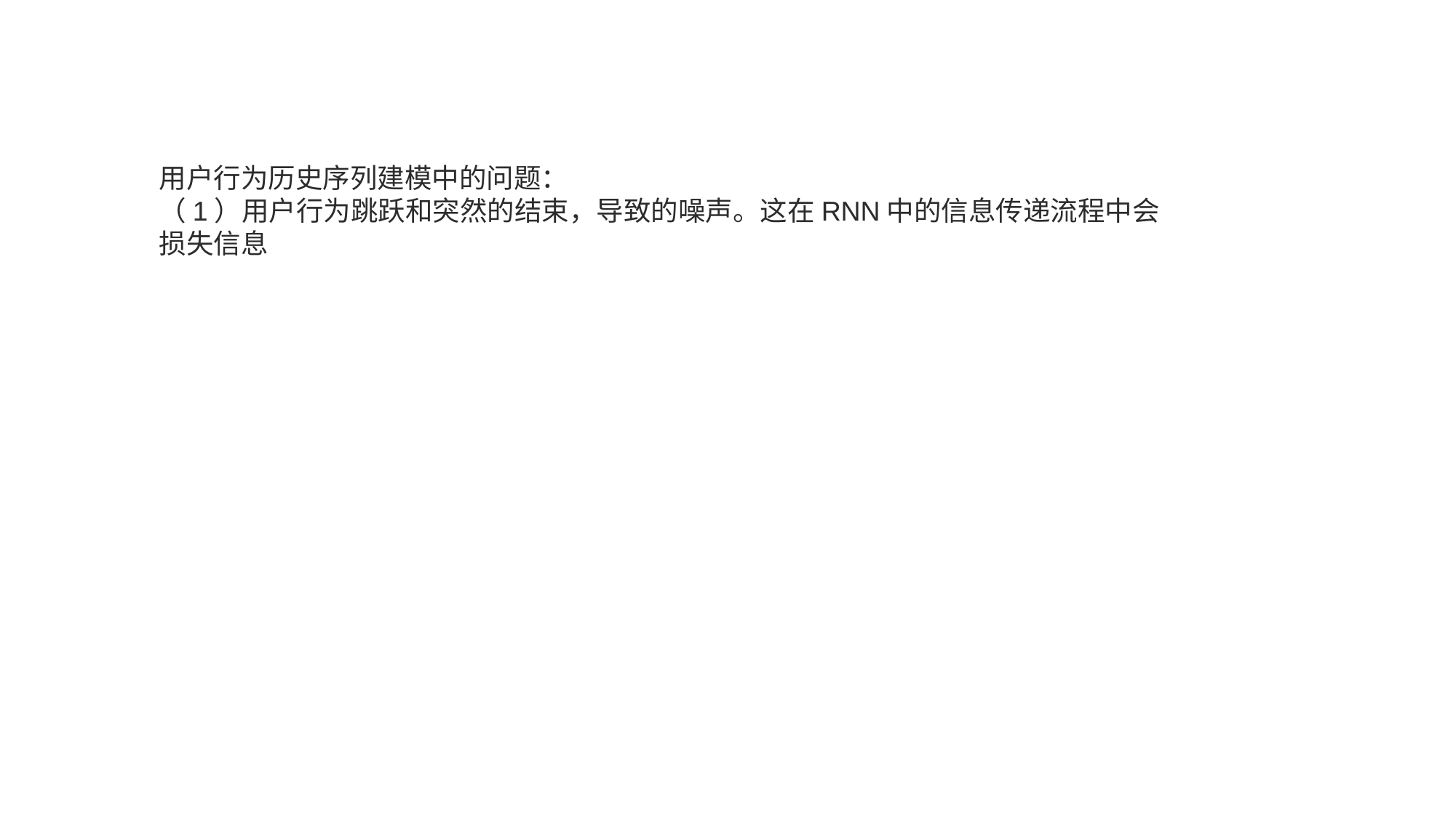

用户行为历史序列建模中的问题：
（1）用户行为跳跃和突然的结束，导致的噪声。这在RNN中的信息传递流程中会损失信息